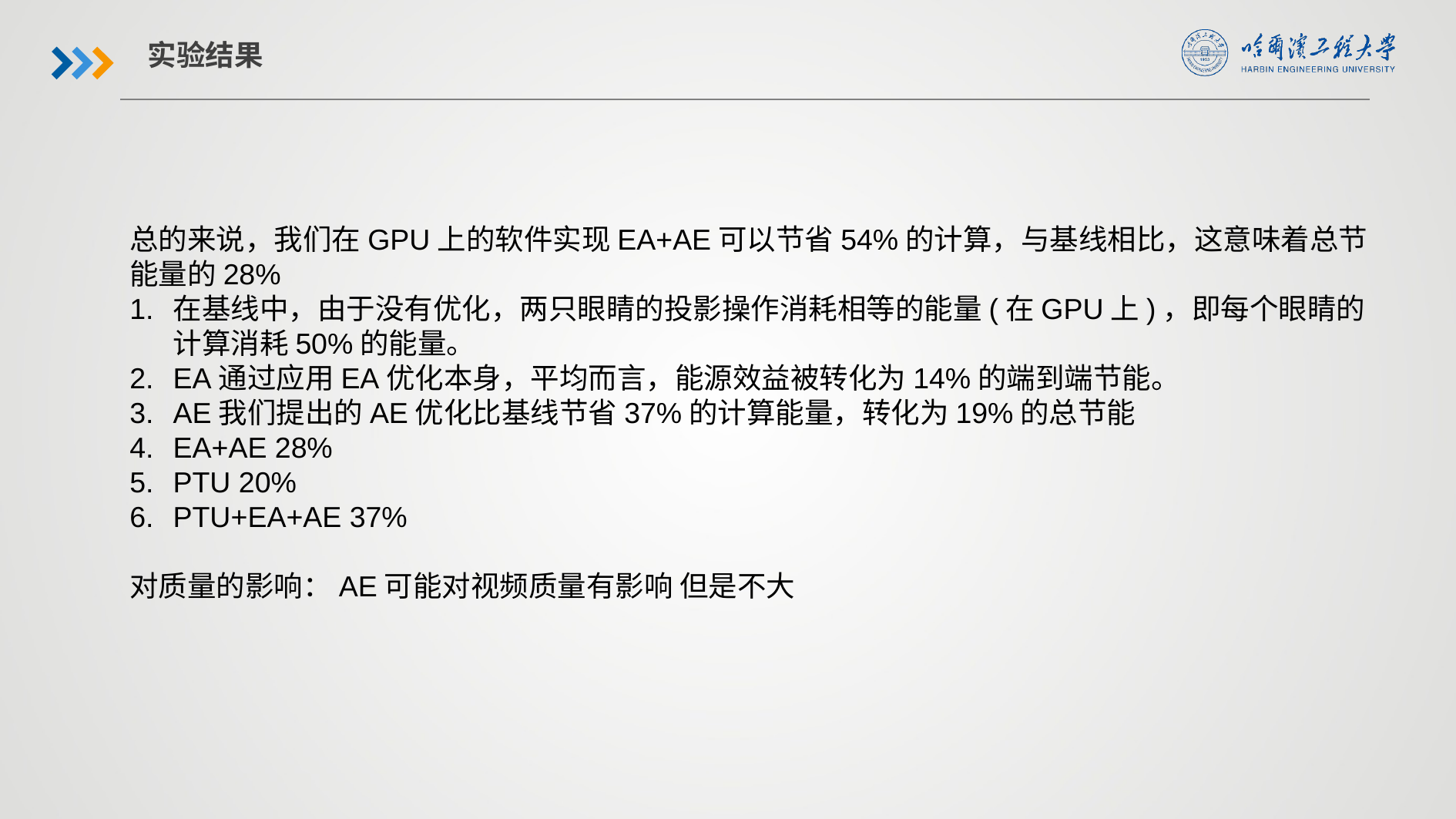

实验结果
总的来说，我们在GPU上的软件实现EA+AE可以节省54%的计算，与基线相比，这意味着总节能量的28%
在基线中，由于没有优化，两只眼睛的投影操作消耗相等的能量(在GPU上)，即每个眼睛的计算消耗50%的能量。
EA通过应用EA优化本身，平均而言，能源效益被转化为14%的端到端节能。
AE我们提出的AE优化比基线节省37%的计算能量，转化为19%的总节能
EA+AE 28%
PTU 20%
PTU+EA+AE 37%

对质量的影响：AE可能对视频质量有影响 但是不大